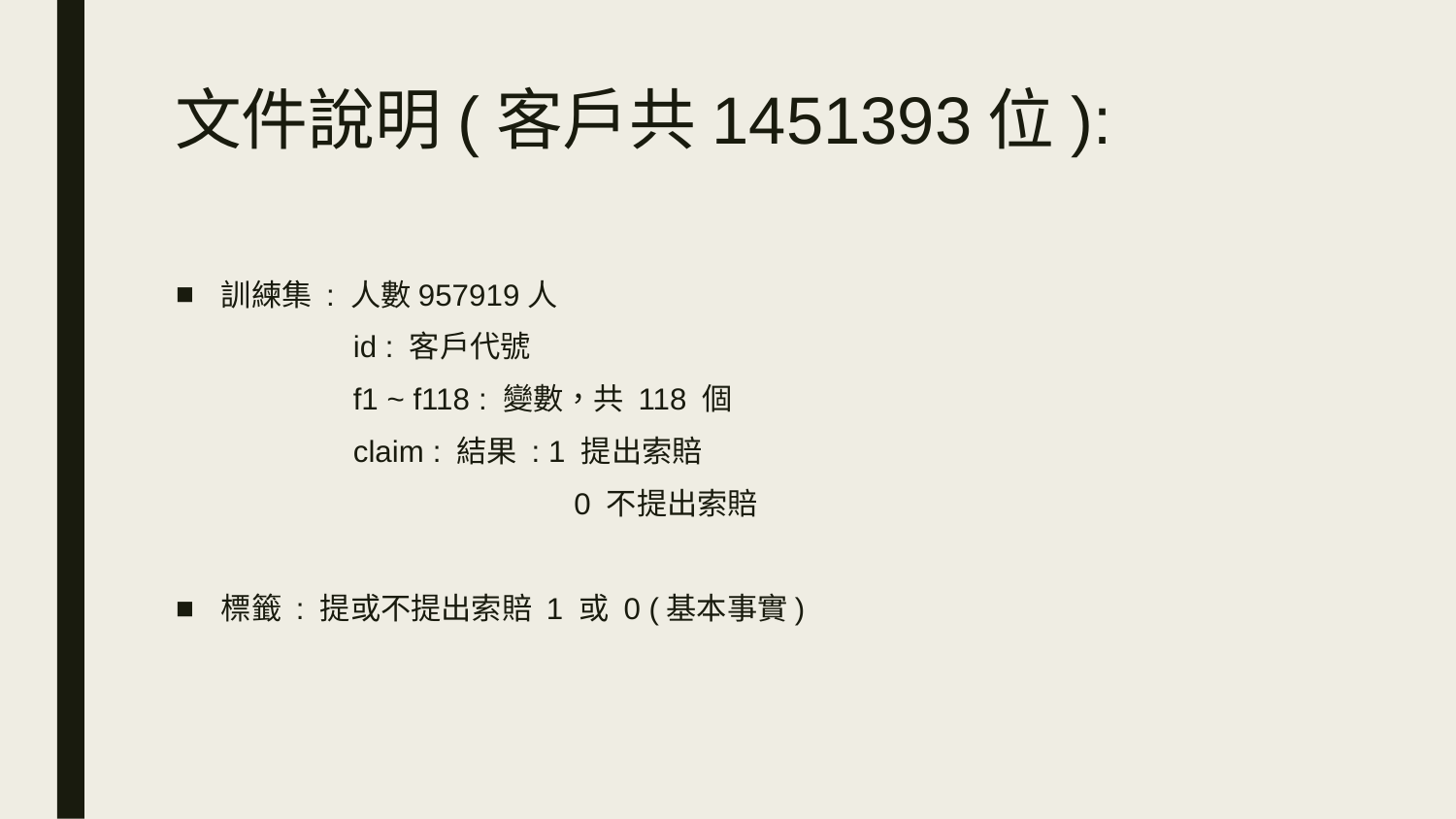

# 文件說明(客戶共1451393位):
訓練集 : 人數957919人
                     id : 客戶代號
                     f1 ~ f118 : 變數，共 118 個
                     claim : 結果 : 1 提出索賠
                                               0 不提出索賠

標籤 : 提或不提出索賠 1 或 0 (基本事實)